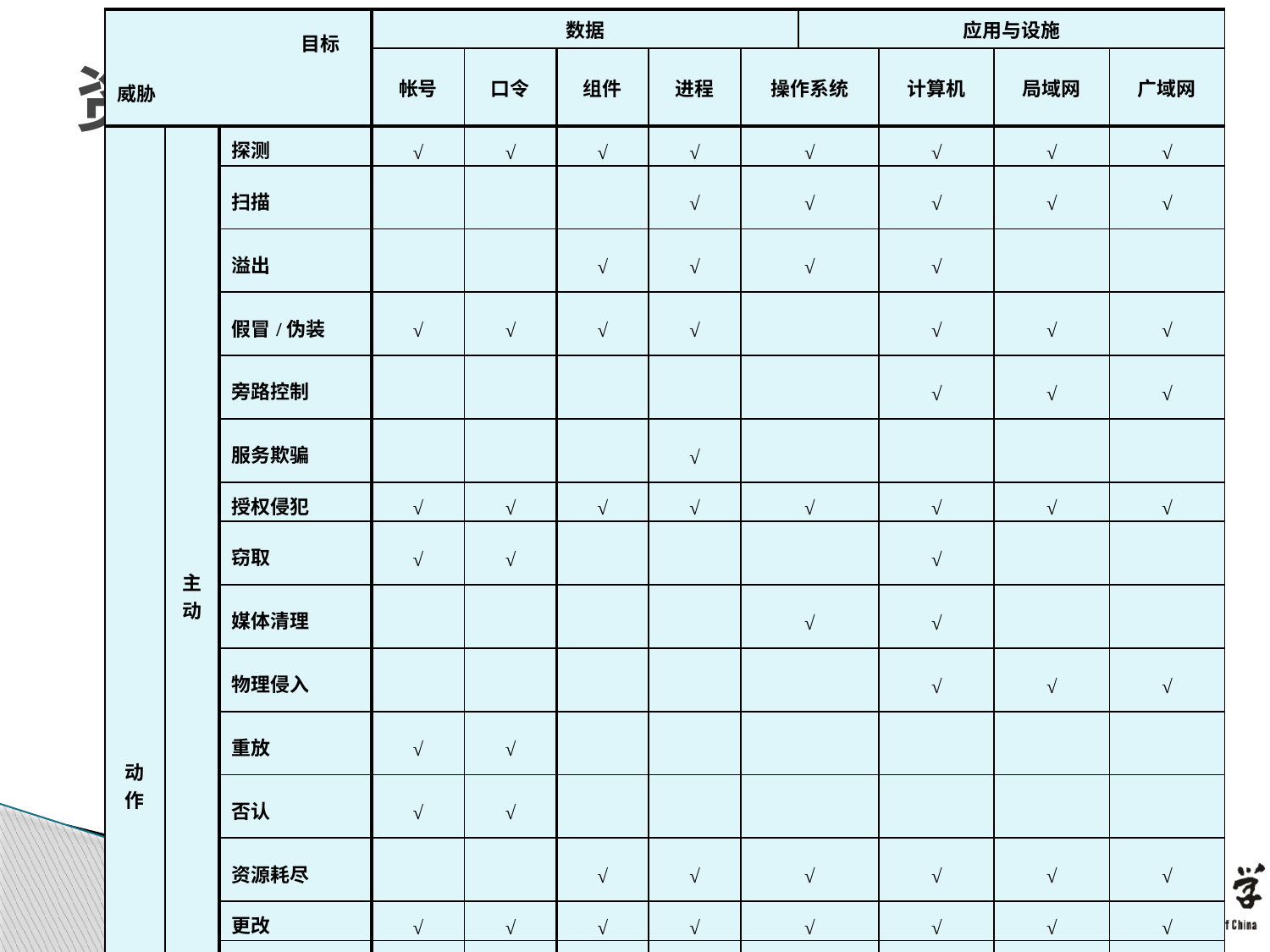

| 目标 威胁 |  |  | 数据 |  |  |  |  | 应用与设施 |  |  |  |
| --- | --- | --- | --- | --- | --- | --- | --- | --- | --- | --- | --- |
|  |  |  | 帐号 | 口令 | 组件 | 进程 | 操作系统 |  | 计算机 | 局域网 | 广域网 |
| 动作 | 主动 | 探测 | √ | √ | √ | √ | √ |  | √ | √ | √ |
|  |  | 扫描 |  |  |  | √ | √ |  | √ | √ | √ |
|  |  | 溢出 |  |  | √ | √ | √ |  | √ |  |  |
|  |  | 假冒/伪装 | √ | √ | √ | √ |  |  | √ | √ | √ |
|  |  | 旁路控制 |  |  |  |  |  |  | √ | √ | √ |
|  |  | 服务欺骗 |  |  |  | √ |  |  |  |  |  |
|  |  | 授权侵犯 | √ | √ | √ | √ | √ |  | √ | √ | √ |
|  |  | 窃取 | √ | √ |  |  |  |  | √ |  |  |
|  |  | 媒体清理 |  |  |  |  | √ |  | √ |  |  |
|  |  | 物理侵入 |  |  |  |  |  |  | √ | √ | √ |
|  |  | 重放 | √ | √ |  |  |  |  |  |  |  |
|  |  | 否认 | √ | √ |  |  |  |  |  |  |  |
|  |  | 资源耗尽 |  |  | √ | √ | √ |  | √ | √ | √ |
|  |  | 更改 | √ | √ | √ | √ | √ |  | √ | √ | √ |
|  |  | 陷门/木马 |  |  |  | √ | √ |  |  |  |  |
|  |  | 社交工程 | √ | √ | √ | √ | √ |  | √ | √ | √ |
|  | 被动 | 截获/修改 | √ | √ |  |  |  |  |  |  |  |
|  |  | 窃听 |  |  |  |  |  |  | √ | √ | √ |
|  |  | 电磁截获 |  |  |  |  |  |  | √ | √ | √ |
|  |  | 流量分析 |  |  |  |  |  |  | √ | √ | √ |
|  |  | 读取 | √ | √ | √ | √ | √ |  |  |  |  |
|  |  | 拷贝 | √ | √ | √ | √ | √ |  |  |  |  |
# 资源与威胁
13
注：√表示该目标可能面临的安全威胁